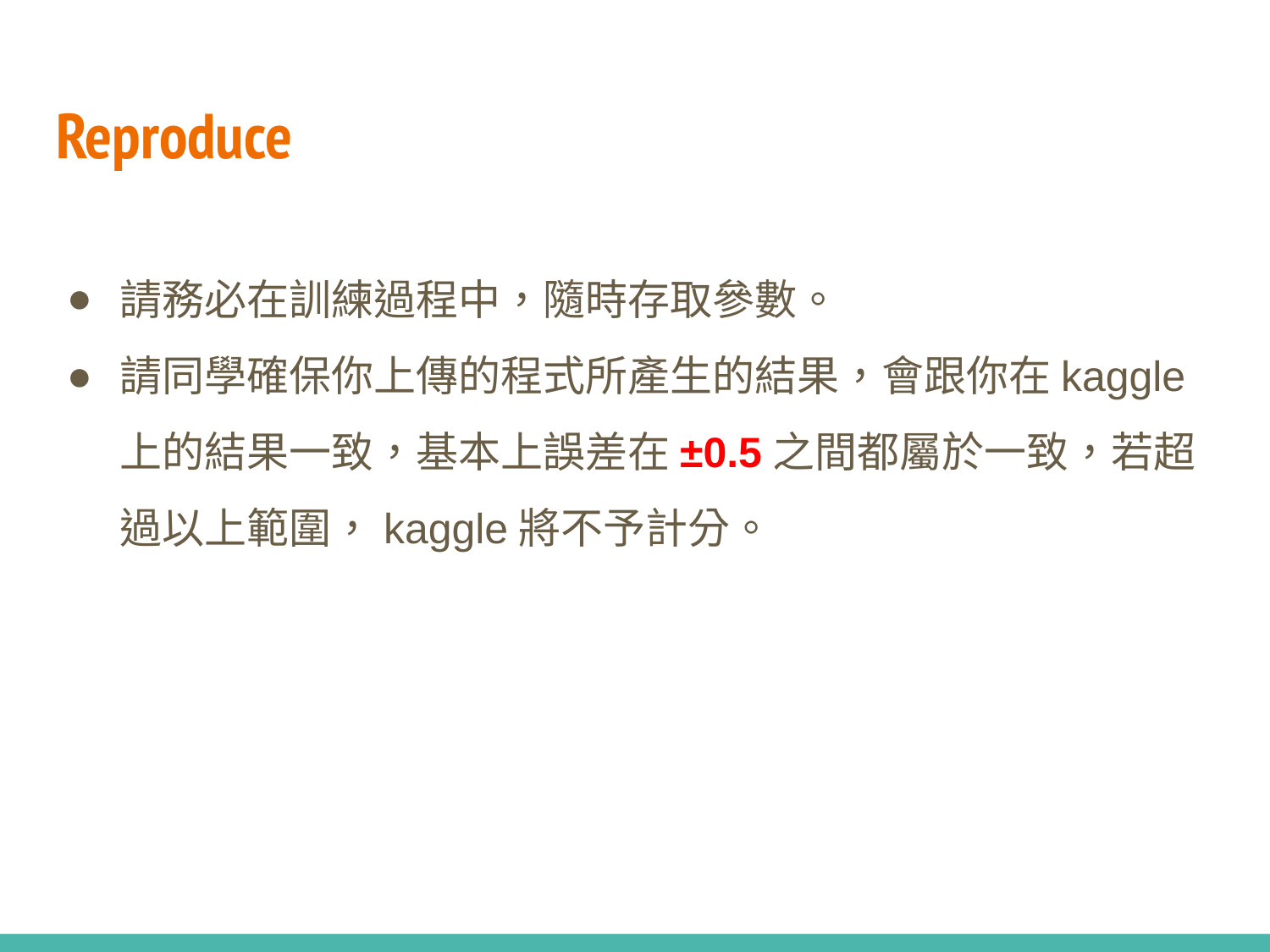

# Reproduce
請務必在訓練過程中，隨時存取參數。
請同學確保你上傳的程式所產生的結果，會跟你在kaggle上的結果一致，基本上誤差在±0.5之間都屬於一致，若超過以上範圍，kaggle將不予計分。